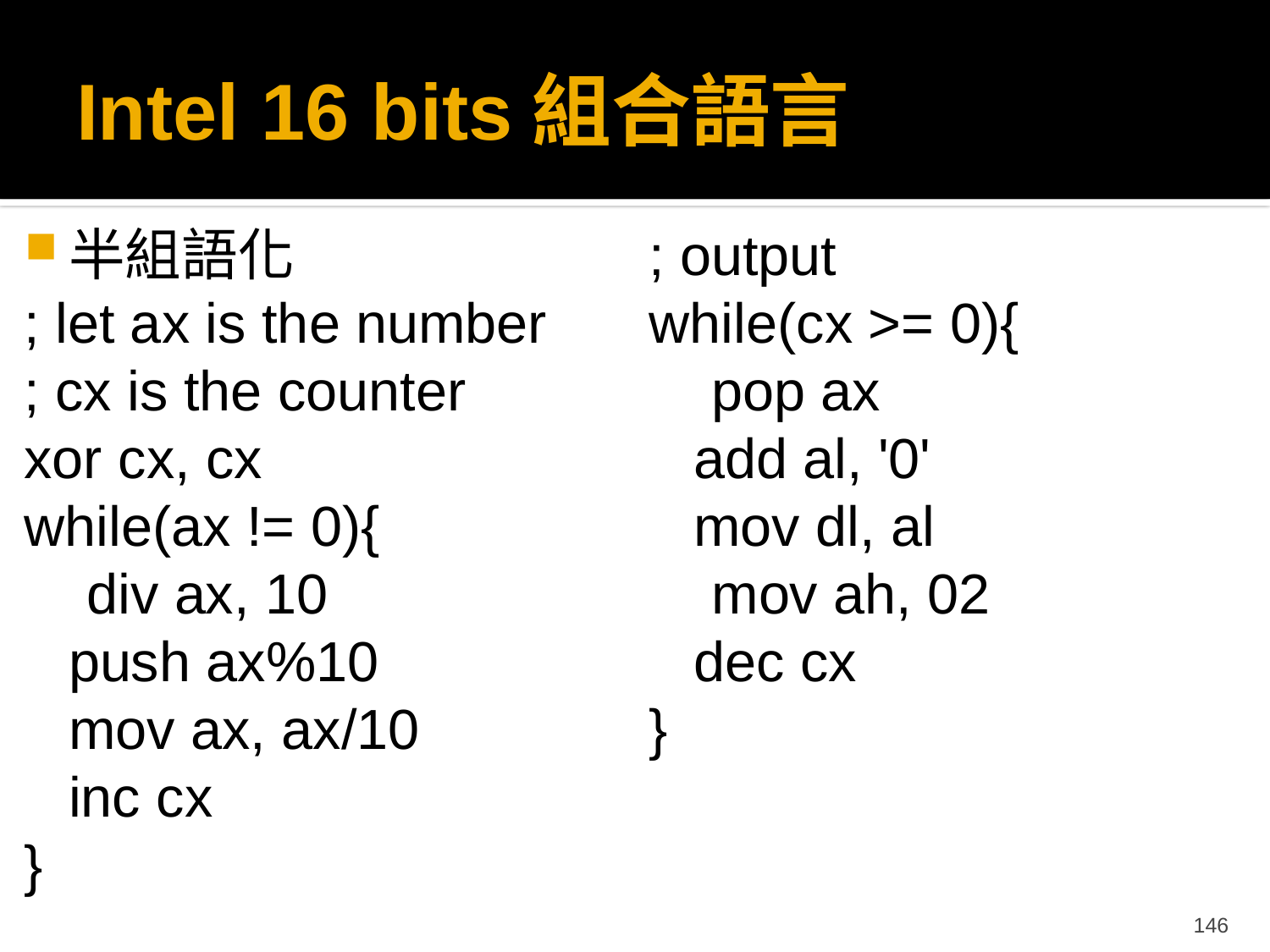

# Intel 16 bits組合語言
半組語化
; let ax is the number
; cx is the counter
xor cx, cx
while(ax != 0){
    div ax, 10
	push ax%10
	mov ax, ax/10
	inc cx
}
; output
while(cx >= 0){
    pop ax
	add al, '0'
	mov dl, al
    mov ah, 02
	dec cx
}
146